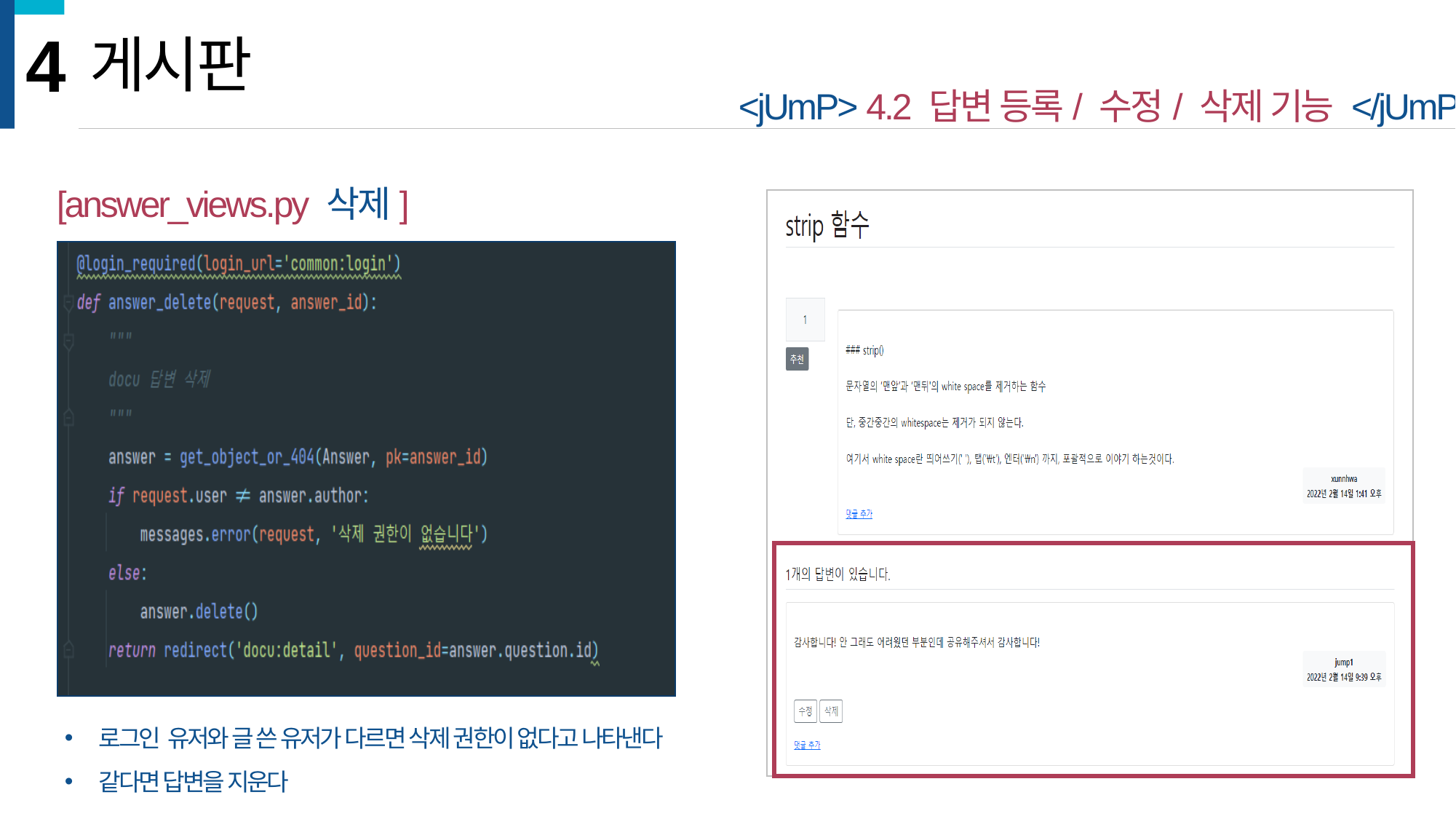

4
게시판
<jUmP> 4.2 답변 등록/ 수정/ 삭제 기능 </jUmP>
[answer_views.py 삭제]

로그인  유저와 글 쓴 유저가 다르면 삭제 권한이 없다고 나타낸다
같다면 답변을 지운다